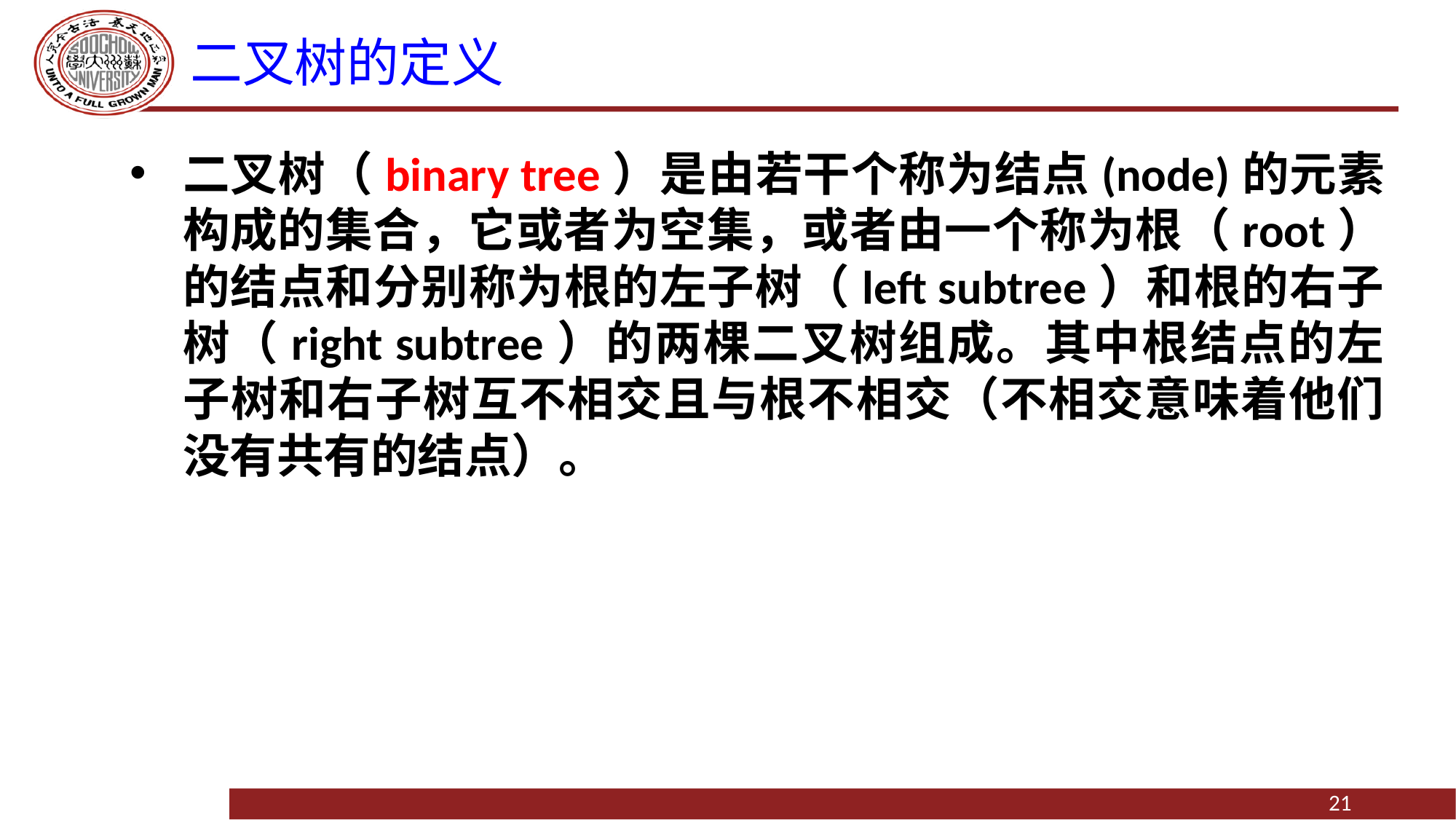

# 二叉树的定义
二叉树（binary tree）是由若干个称为结点(node)的元素构成的集合，它或者为空集，或者由一个称为根（root）的结点和分别称为根的左子树（left subtree）和根的右子树（right subtree）的两棵二叉树组成。其中根结点的左子树和右子树互不相交且与根不相交（不相交意味着他们没有共有的结点）。

21